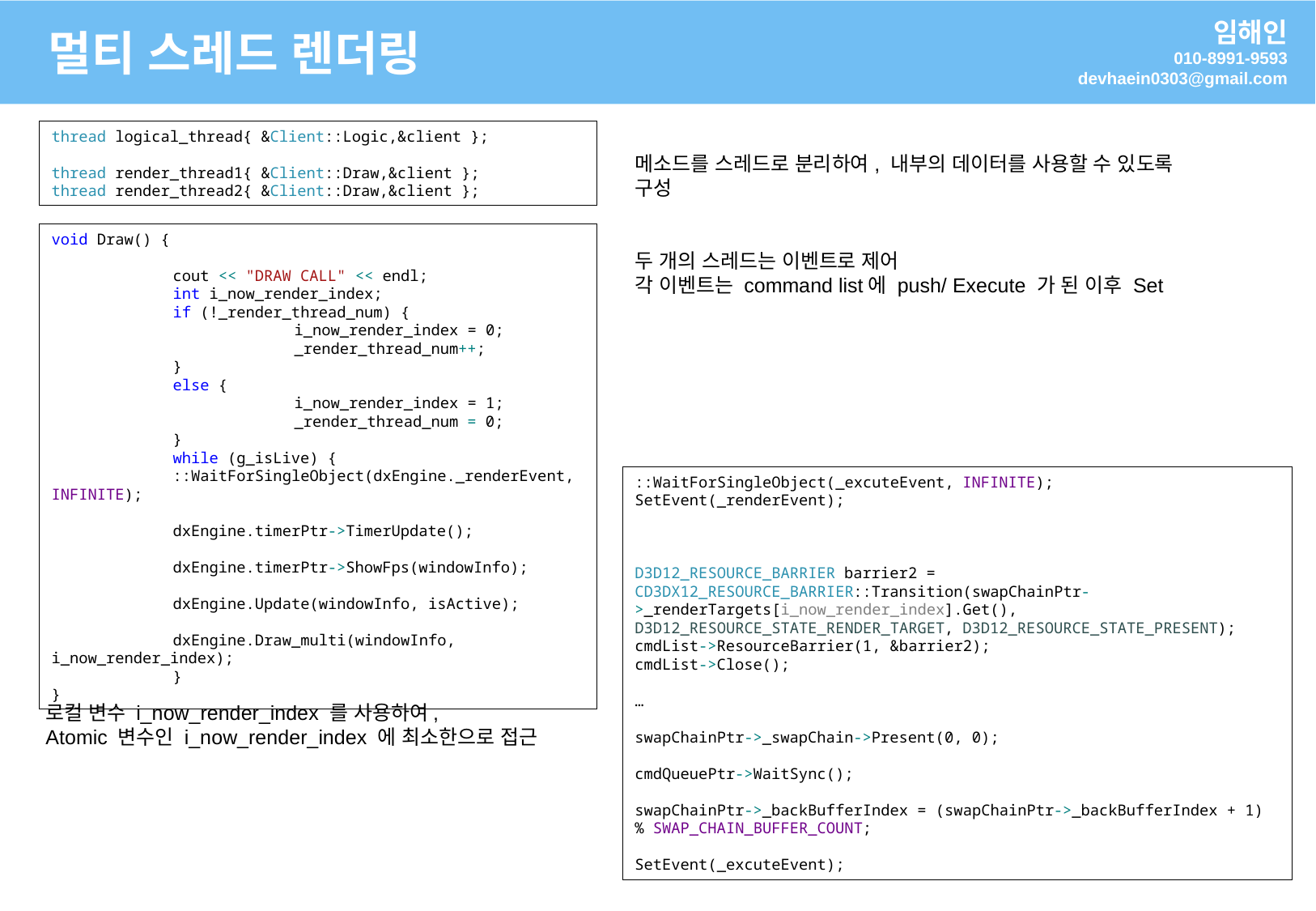

임해인
010-8991-9593
devhaein0303@gmail.com
멀티 스레드 렌더링
thread logical_thread{ &Client::Logic,&client };

thread render_thread1{ &Client::Draw,&client };
thread render_thread2{ &Client::Draw,&client };
메소드를 스레드로 분리하여, 내부의 데이터를 사용할 수 있도록 구성
void Draw() {

	cout << "DRAW CALL" << endl;
	int i_now_render_index;
	if (!_render_thread_num) {
		i_now_render_index = 0;
		_render_thread_num++;
	}
	else {
		i_now_render_index = 1;
		_render_thread_num = 0;
	}
	while (g_isLive) {
	::WaitForSingleObject(dxEngine._renderEvent, INFINITE);

	dxEngine.timerPtr->TimerUpdate();

	dxEngine.timerPtr->ShowFps(windowInfo);

	dxEngine.Update(windowInfo, isActive);

	dxEngine.Draw_multi(windowInfo, i_now_render_index);
	}
}
두 개의 스레드는 이벤트로 제어
각 이벤트는 command list에 push/ Execute 가 된 이후 Set
::WaitForSingleObject(_excuteEvent, INFINITE);
SetEvent(_renderEvent);

D3D12_RESOURCE_BARRIER barrier2 = CD3DX12_RESOURCE_BARRIER::Transition(swapChainPtr->_renderTargets[i_now_render_index].Get(), D3D12_RESOURCE_STATE_RENDER_TARGET, D3D12_RESOURCE_STATE_PRESENT);
cmdList->ResourceBarrier(1, &barrier2);
cmdList->Close();

…

swapChainPtr->_swapChain->Present(0, 0);

cmdQueuePtr->WaitSync();

swapChainPtr->_backBufferIndex = (swapChainPtr->_backBufferIndex + 1) % SWAP_CHAIN_BUFFER_COUNT;

SetEvent(_excuteEvent);
로컬 변수 i_now_render_index 를 사용하여,
Atomic 변수인 i_now_render_index 에 최소한으로 접근